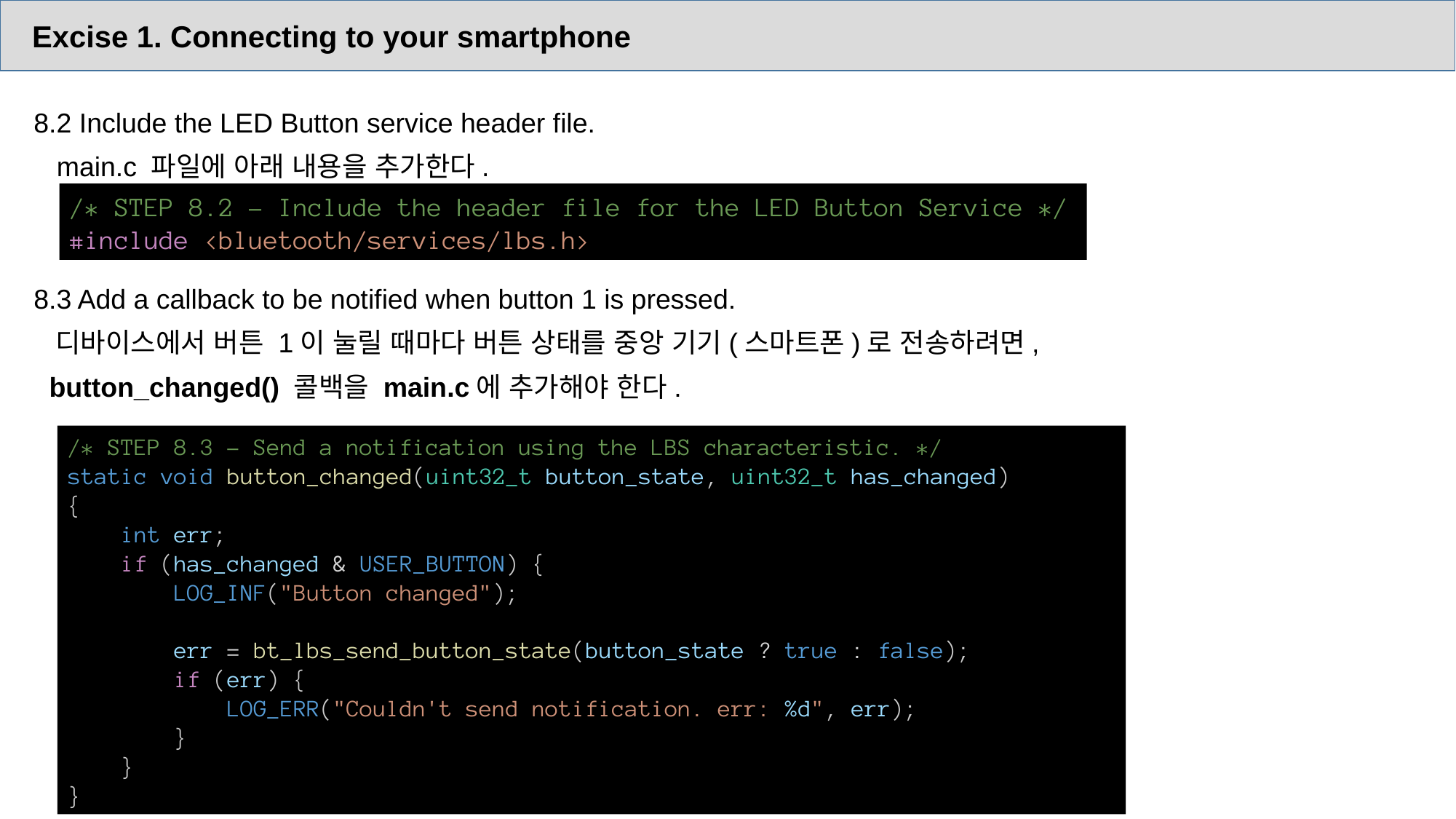

Excise 1. Connecting to your smartphone
8.2 Include the LED Button service header file.
   main.c 파일에 아래 내용을 추가한다.

8.3 Add a callback to be notified when button 1 is pressed.
  디바이스에서 버튼 1이 눌릴 때마다 버튼 상태를 중앙 기기(스마트폰)로 전송하려면,
  button_changed() 콜백을 main.c에 추가해야 한다.
/* STEP 8.2 - Include the header file for the LED Button Service */
#include <bluetooth/services/lbs.h>
/* STEP 8.3 - Send a notification using the LBS characteristic. */
static void button_changed(uint32_t button_state, uint32_t has_changed)
{
    int err;
    if (has_changed & USER_BUTTON) {
        LOG_INF("Button changed");
        err = bt_lbs_send_button_state(button_state ? true : false);
        if (err) {
            LOG_ERR("Couldn't send notification. err: %d", err);
        }
    }
}